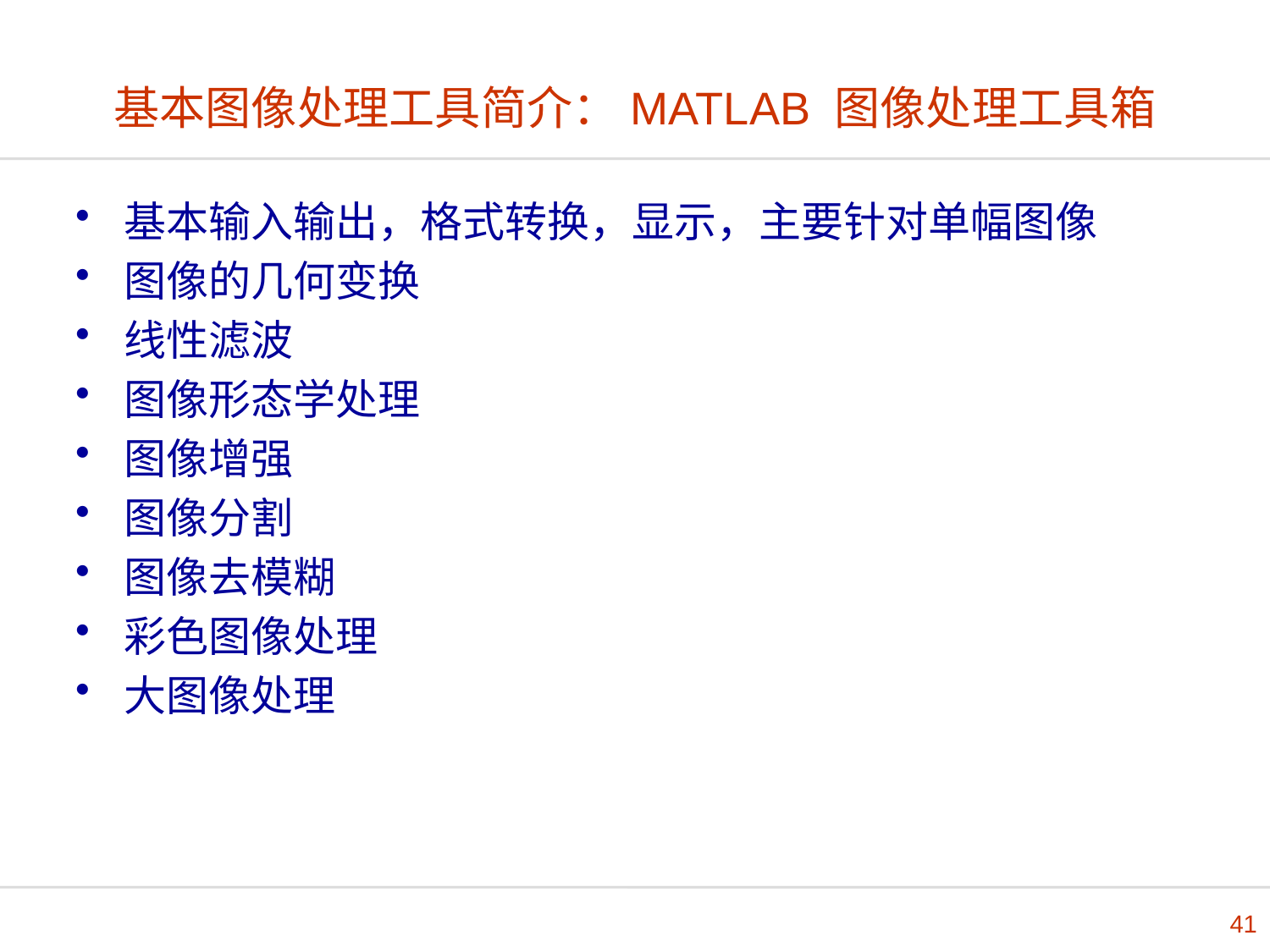

基本图像处理工具简介：MATLAB 图像处理工具箱
基本输入输出，格式转换，显示，主要针对单幅图像
图像的几何变换
线性滤波
图像形态学处理
图像增强
图像分割
图像去模糊
彩色图像处理
大图像处理

41